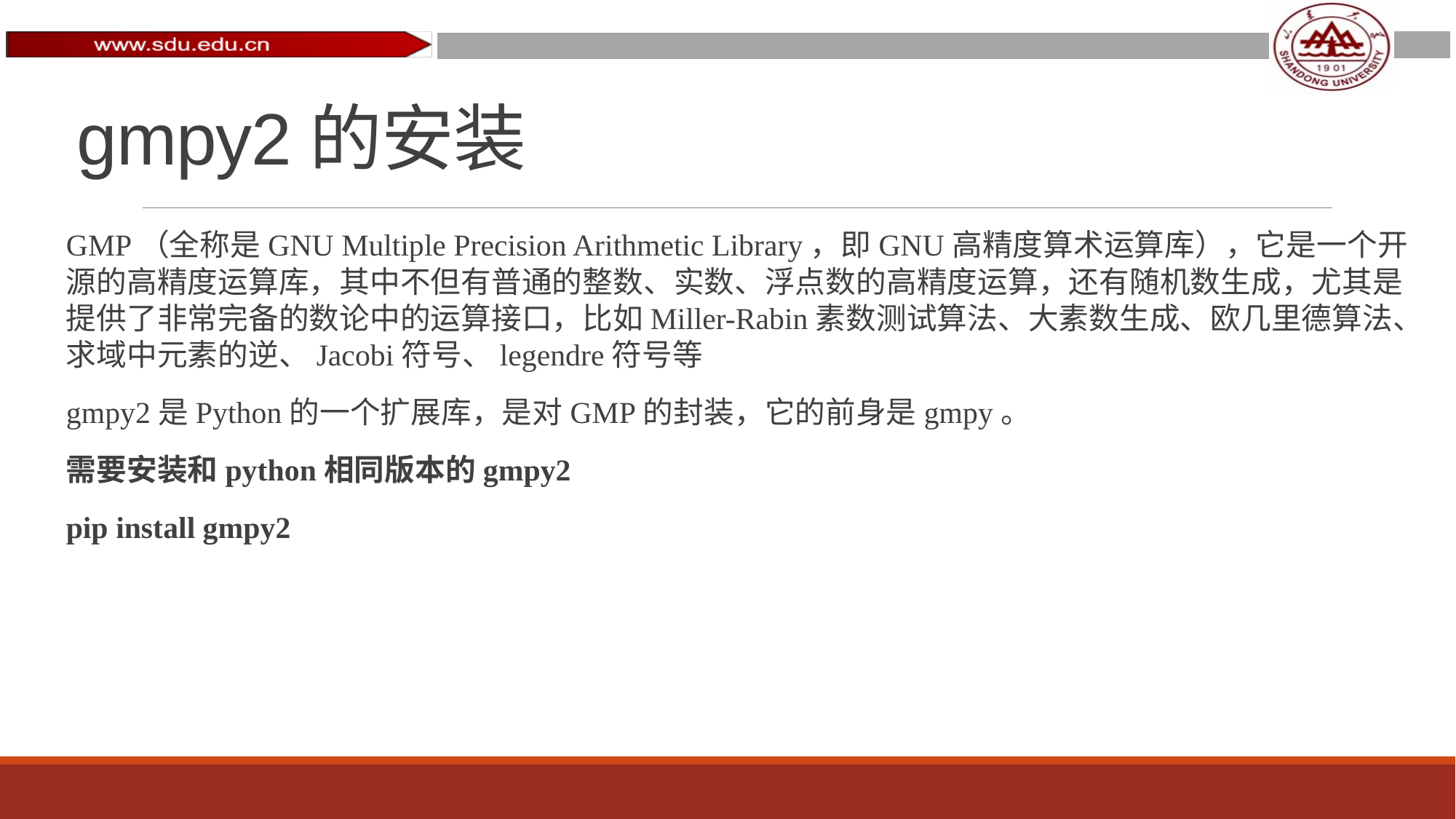

# gmpy2的安装
GMP（全称是GNU Multiple Precision Arithmetic Library，即GNU高精度算术运算库），它是一个开源的高精度运算库，其中不但有普通的整数、实数、浮点数的高精度运算，还有随机数生成，尤其是提供了非常完备的数论中的运算接口，比如Miller-Rabin素数测试算法、大素数生成、欧几里德算法、求域中元素的逆、Jacobi符号、legendre符号等
gmpy2是Python的一个扩展库，是对GMP的封装，它的前身是gmpy。
需要安装和python相同版本的gmpy2
pip install gmpy2